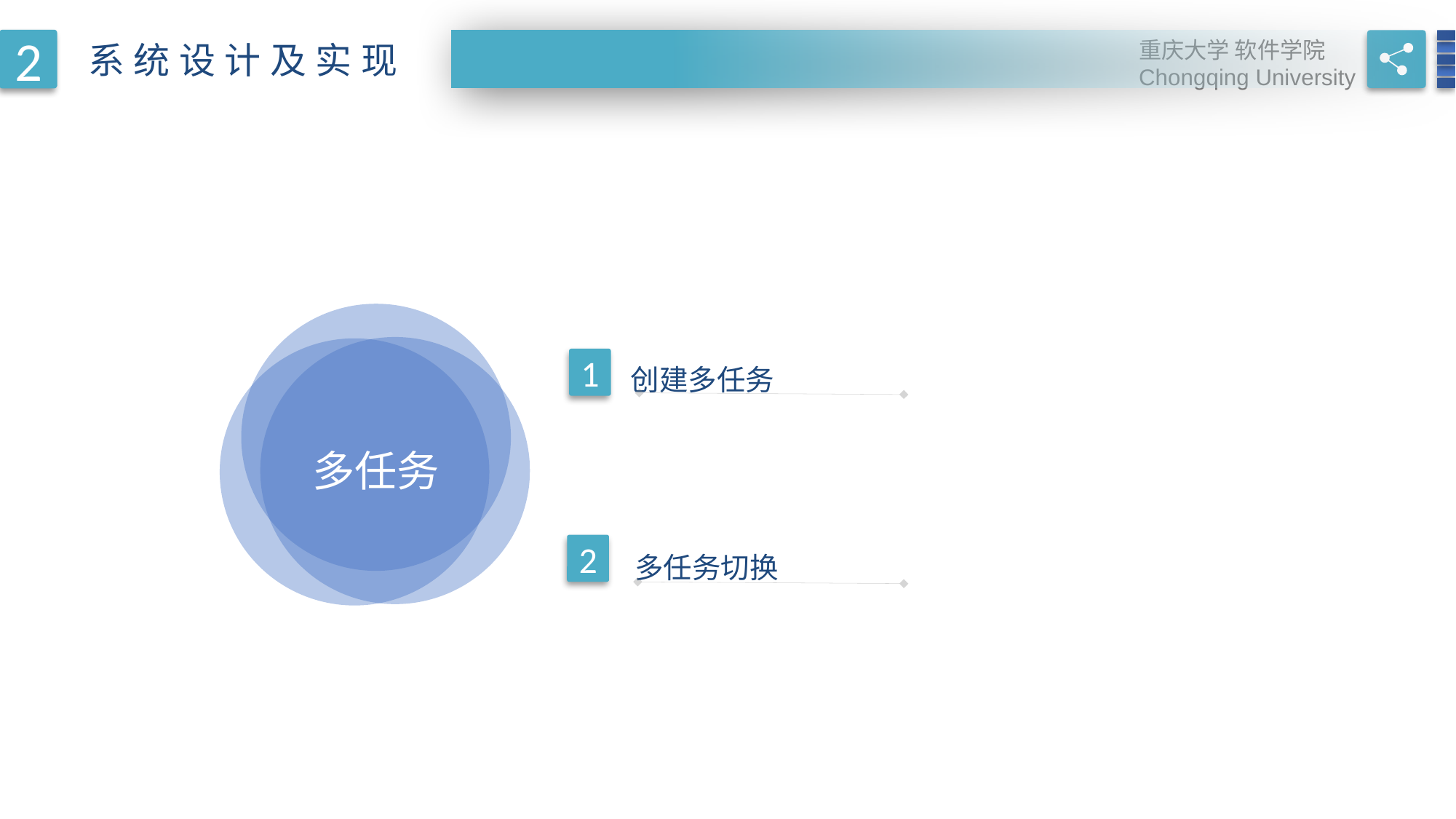

2
重庆大学 软件学院
Chongqing University

系统设计及实现
RESEARCH BACKGROUNDS

创建多任务
1
多任务
多任务切换
2